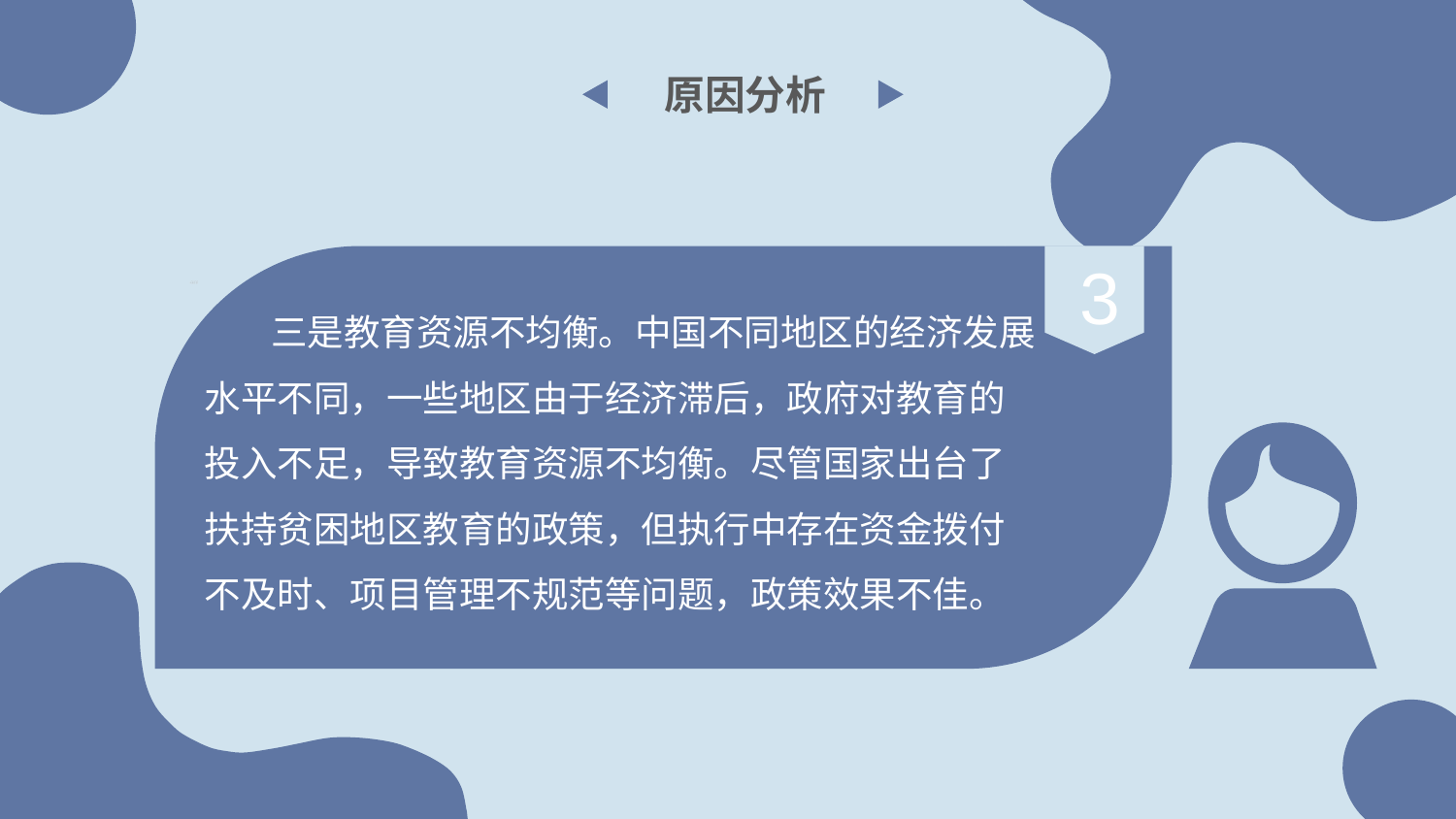

原因分析

3

       三是教育资源不均衡。中国不同地区的经济发展水平不同，一些地区由于经济滞后，政府对教育的投入不足，导致教育资源不均衡。尽管国家出台了扶持贫困地区教育的政策，但执行中存在资金拨付不及时、项目管理不规范等问题，政策效果不佳。